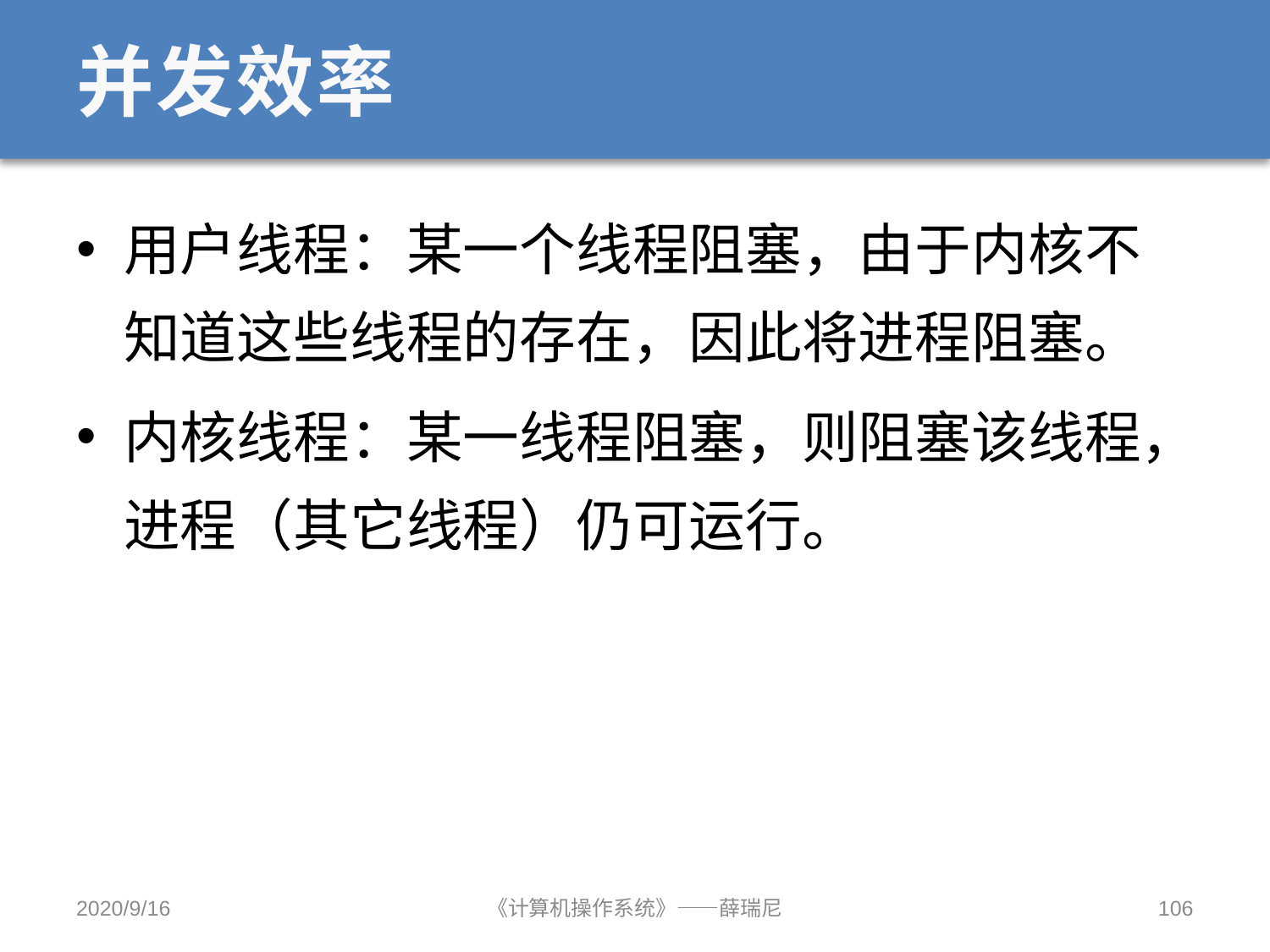

# 并发效率
用户线程：某一个线程阻塞，由于内核不知道这些线程的存在，因此将进程阻塞。
内核线程：某一线程阻塞，则阻塞该线程，进程（其它线程）仍可运行。

2020/9/16
《计算机操作系统》——薛瑞尼
106